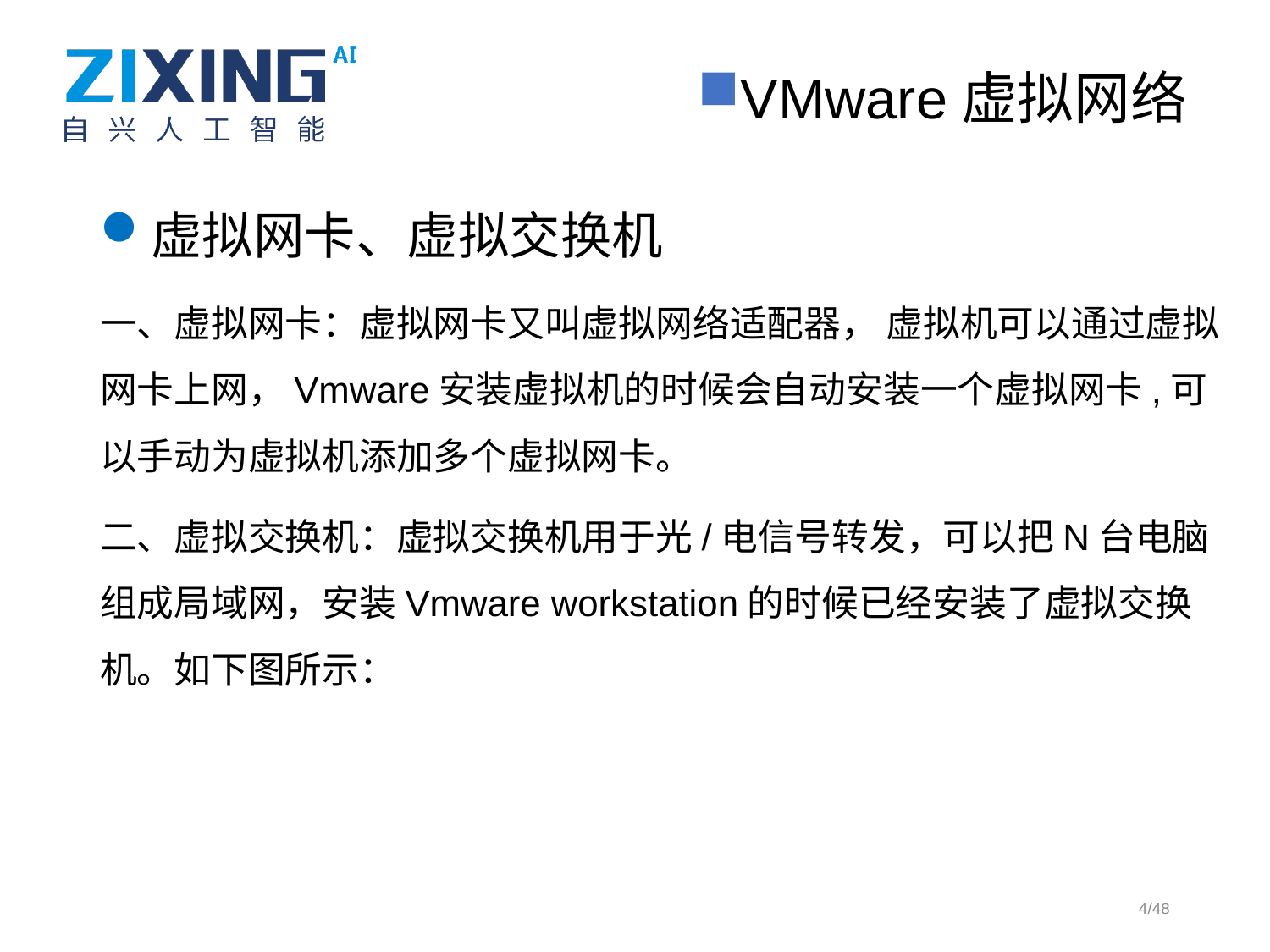

VMware虚拟网络
虚拟网卡、虚拟交换机
一、虚拟网卡：虚拟网卡又叫虚拟网络适配器， 虚拟机可以通过虚拟网卡上网，Vmware安装虚拟机的时候会自动安装一个虚拟网卡,可以手动为虚拟机添加多个虚拟网卡。
二、虚拟交换机：虚拟交换机用于光/电信号转发，可以把N台电脑组成局域网，安装Vmware workstation的时候已经安装了虚拟交换机。如下图所示：

4/48